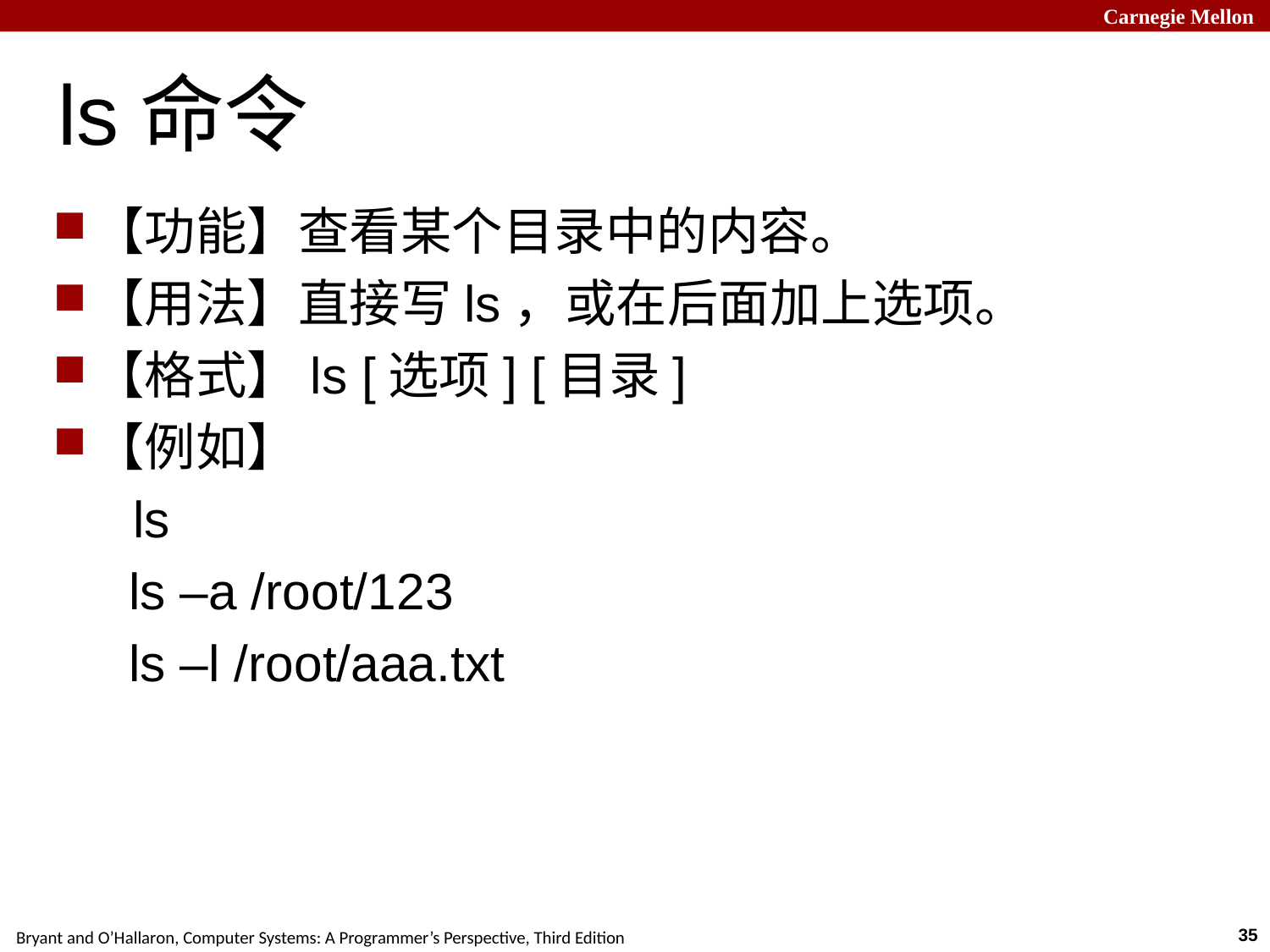

# ls命令
【功能】查看某个目录中的内容。
【用法】直接写ls，或在后面加上选项。
【格式】ls [选项] [目录]
【例如】
　 ls
     ls –a /root/123
     ls –l /root/aaa.txt